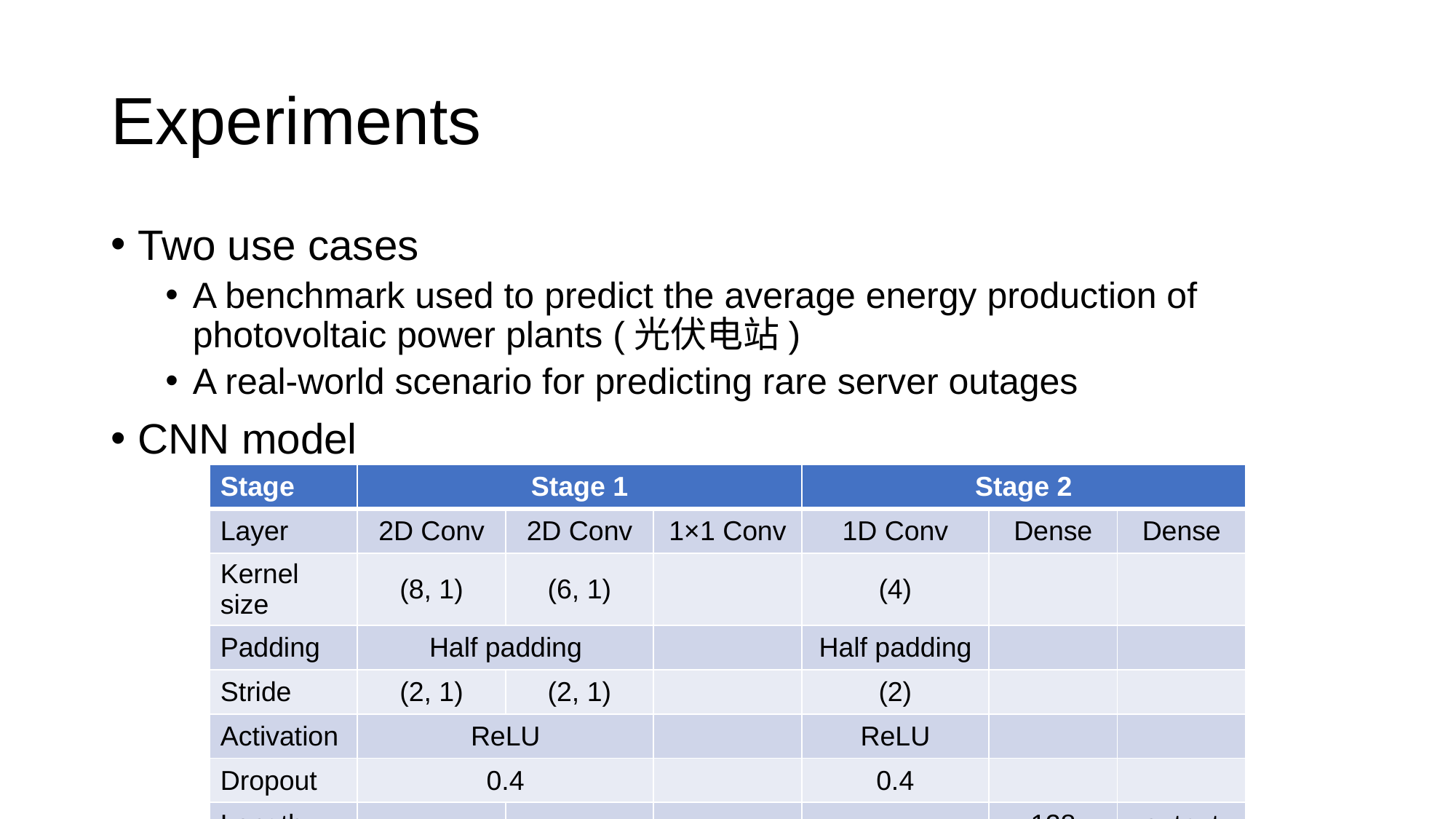

# Experiments
Two use cases
A benchmark used to predict the average energy production of photovoltaic power plants (光伏电站)
A real-world scenario for predicting rare server outages
CNN model
| Stage | Stage 1 |  |  | Stage 2 |  |  |
| --- | --- | --- | --- | --- | --- | --- |
| Layer | 2D Conv | 2D Conv | 1×1 Conv | 1D Conv | Dense | Dense |
| Kernel size | (8, 1) | (6, 1) |  | (4) |  |  |
| Padding | Half padding |  |  | Half padding |  |  |
| Stride | (2, 1) | (2, 1) |  | (2) |  |  |
| Activation | ReLU |  |  | ReLU |  |  |
| Dropout | 0.4 |  |  | 0.4 |  |  |
| Length |  |  |  |  | 128 | output |